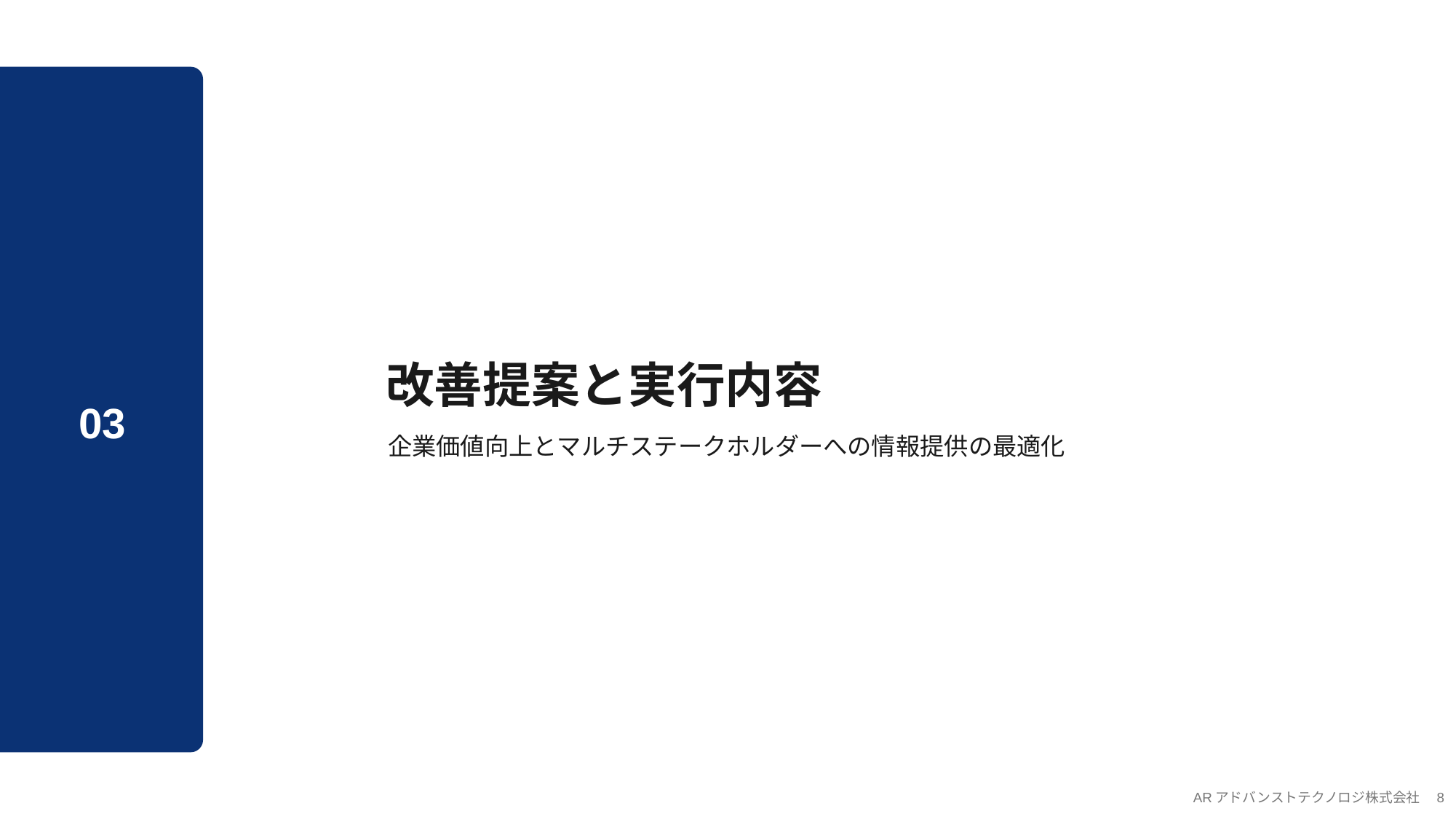

改善提案と実行内容
03
企業価値向上とマルチステークホルダーへの情報提供の最適化
ARアドバンストテクノロジ株式会社　8